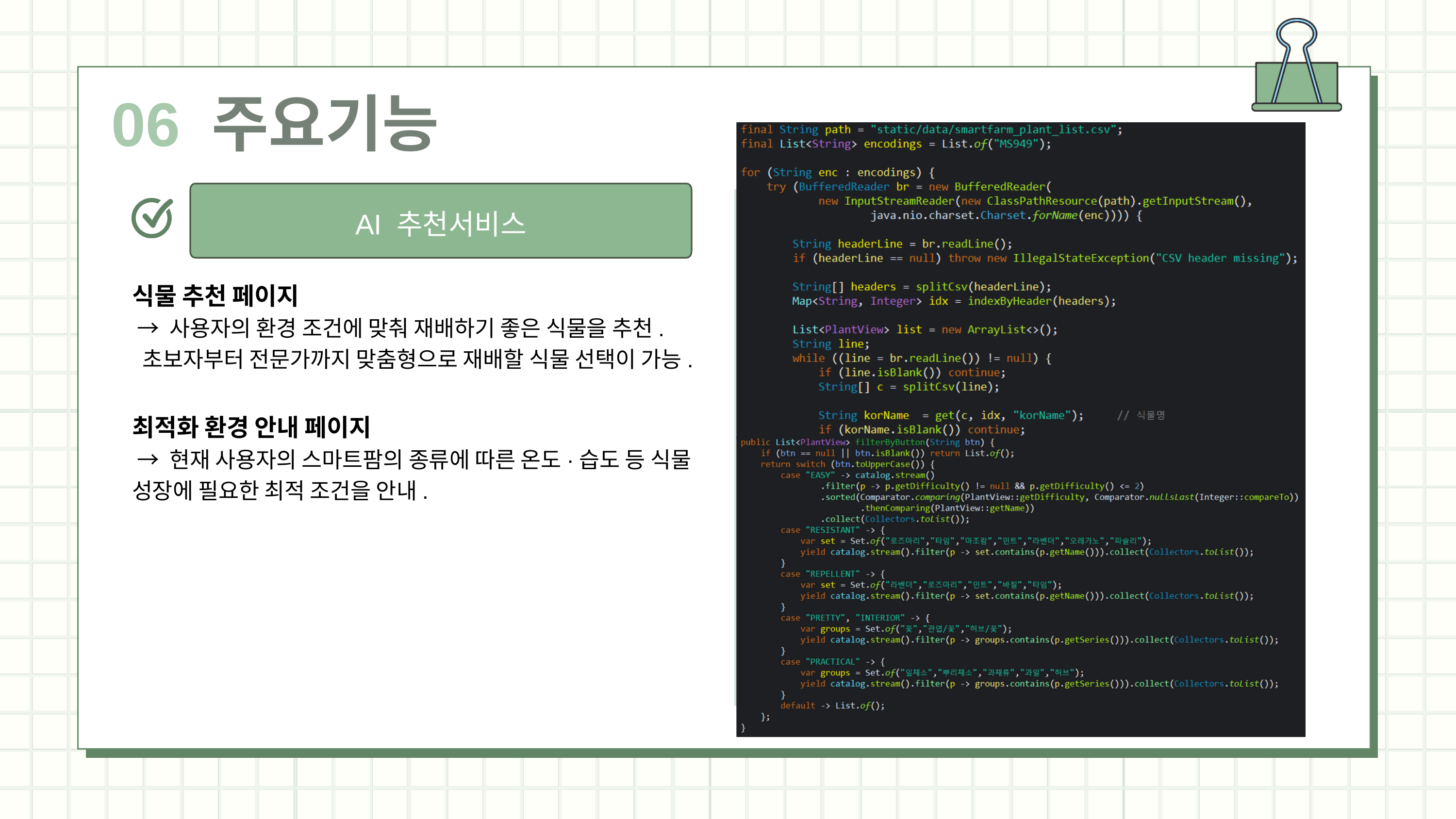

06 주요기능

AI 추천서비스

추후 페이지 이미지 추가예정

식물 추천 페이지
 → 사용자의 환경 조건에 맞춰 재배하기 좋은 식물을 추천.
 초보자부터 전문가까지 맞춤형으로 재배할 식물 선택이 가능.

최적화 환경 안내 페이지
 → 현재 사용자의 스마트팜의 종류에 따른 온도·습도 등 식물 성장에 필요한 최적 조건을 안내.